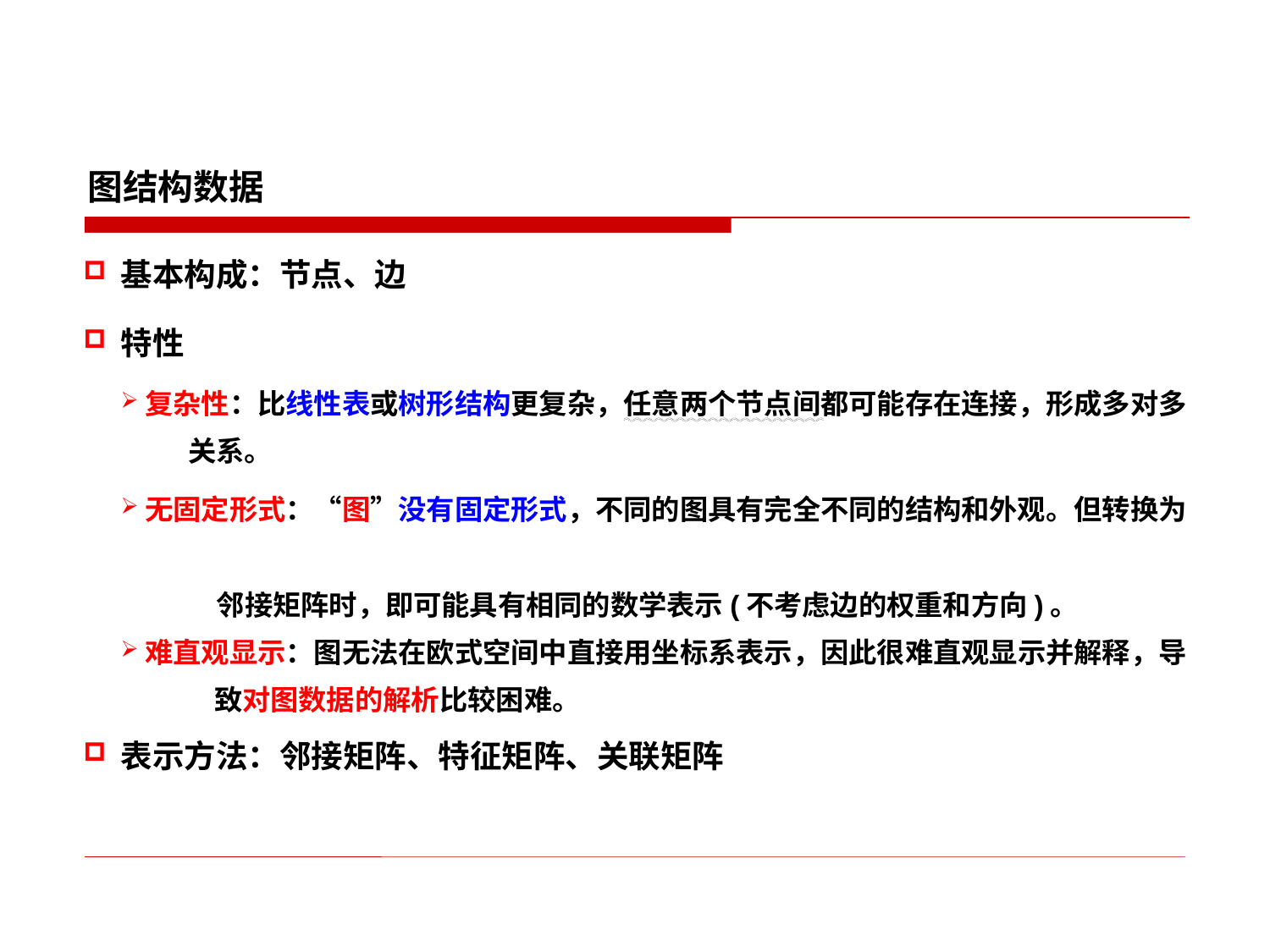

图结构数据
基本构成：节点、边
特性
复杂性：比线性表或树形结构更复杂，任意两个节点间都可能存在连接，形成多对多
          关系。
无固定形式：“图”没有固定形式，不同的图具有完全不同的结构和外观。但转换为
              邻接矩阵时，即可能具有相同的数学表示(不考虑边的权重和方向)。
难直观显示：图无法在欧式空间中直接用坐标系表示，因此很难直观显示并解释，导
              致对图数据的解析比较困难。
表示方法：邻接矩阵、特征矩阵、关联矩阵